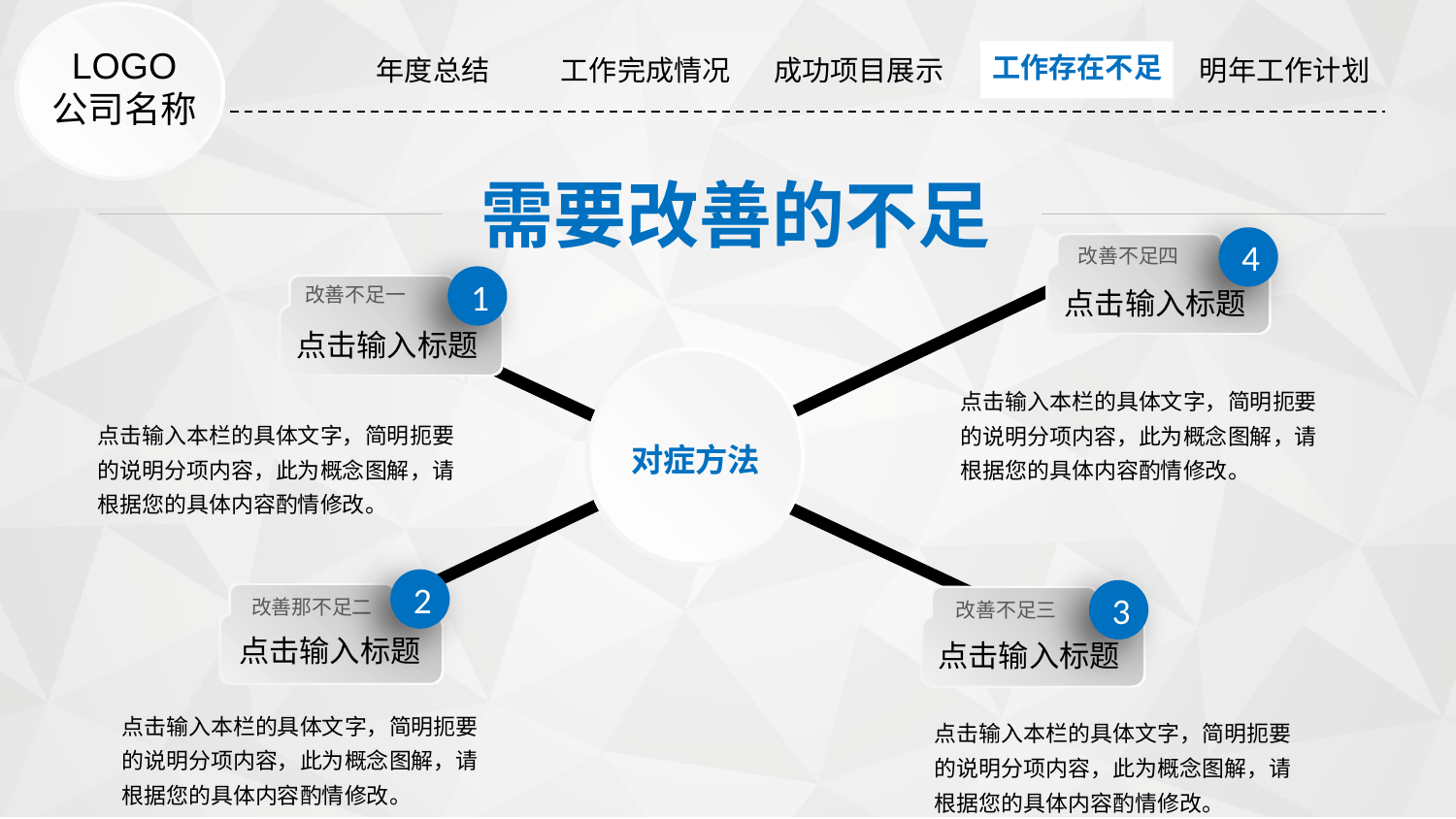

工作存在不足
| 年度总结 | 工作完成情况 | 成功项目展示 | 工作存在不足 | 明年工作计划 |
| --- | --- | --- | --- | --- |
LOGO
公司名称
需要改善的不足
4

改善不足四
1
改善不足一

点击输入标题
点击输入标题

对症方法
点击输入本栏的具体文字，简明扼要的说明分项内容，此为概念图解，请根据您的具体内容酌情修改。
点击输入本栏的具体文字，简明扼要的说明分项内容，此为概念图解，请根据您的具体内容酌情修改。
2
3

改善那不足二
改善不足三
点击输入标题
点击输入标题
点击输入本栏的具体文字，简明扼要的说明分项内容，此为概念图解，请根据您的具体内容酌情修改。
点击输入本栏的具体文字，简明扼要的说明分项内容，此为概念图解，请根据您的具体内容酌情修改。